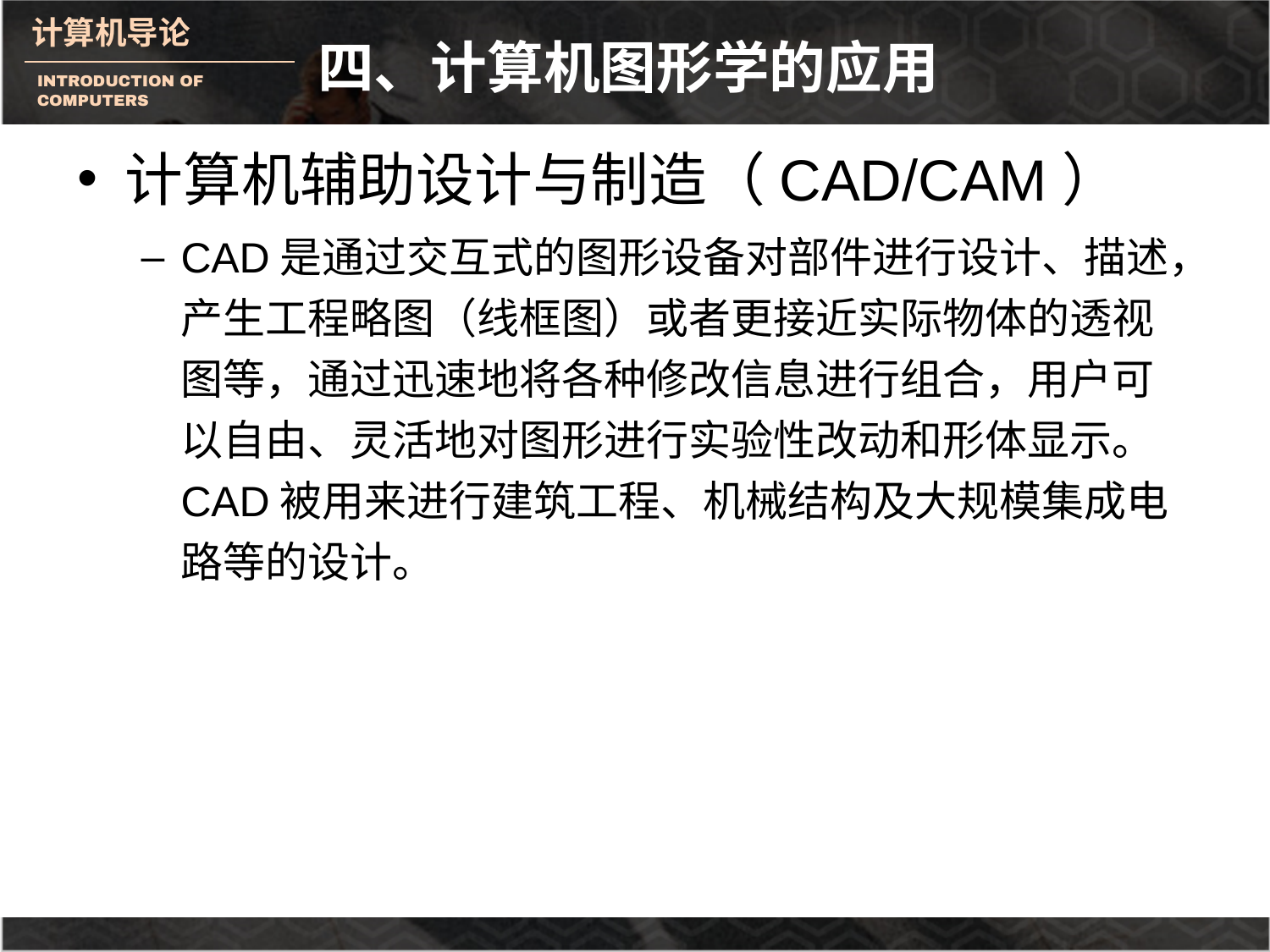

# 四、计算机图形学的应用
计算机辅助设计与制造（CAD/CAM）
CAD是通过交互式的图形设备对部件进行设计、描述，产生工程略图（线框图）或者更接近实际物体的透视图等，通过迅速地将各种修改信息进行组合，用户可以自由、灵活地对图形进行实验性改动和形体显示。CAD被用来进行建筑工程、机械结构及大规模集成电路等的设计。
135